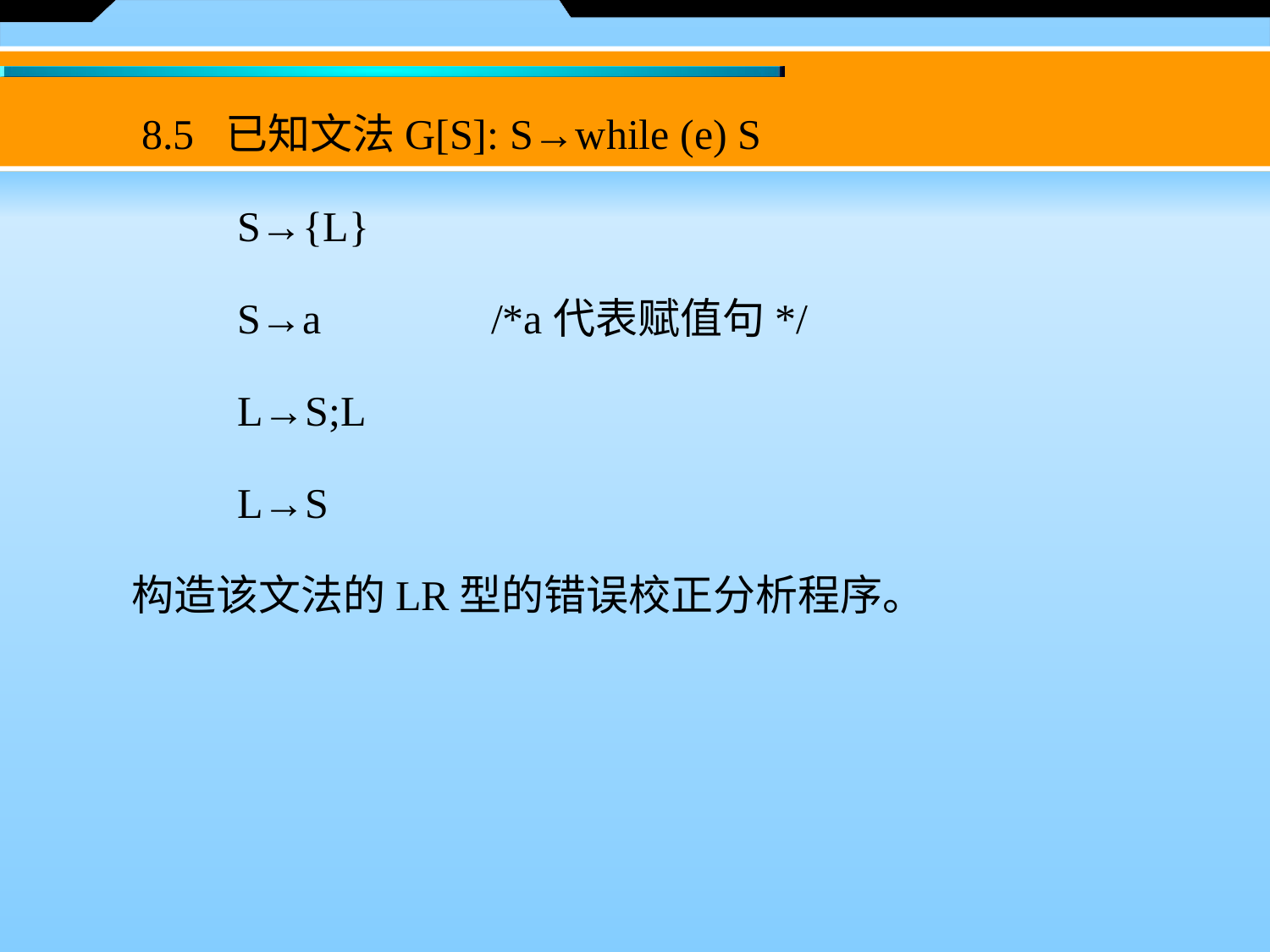

8.5  已知文法G[S]: S→while (e) S
                  S→{L}
                  S→a                /*a代表赋值句*/
                  L→S;L
                  L→S
　　构造该文法的LR型的错误校正分析程序。